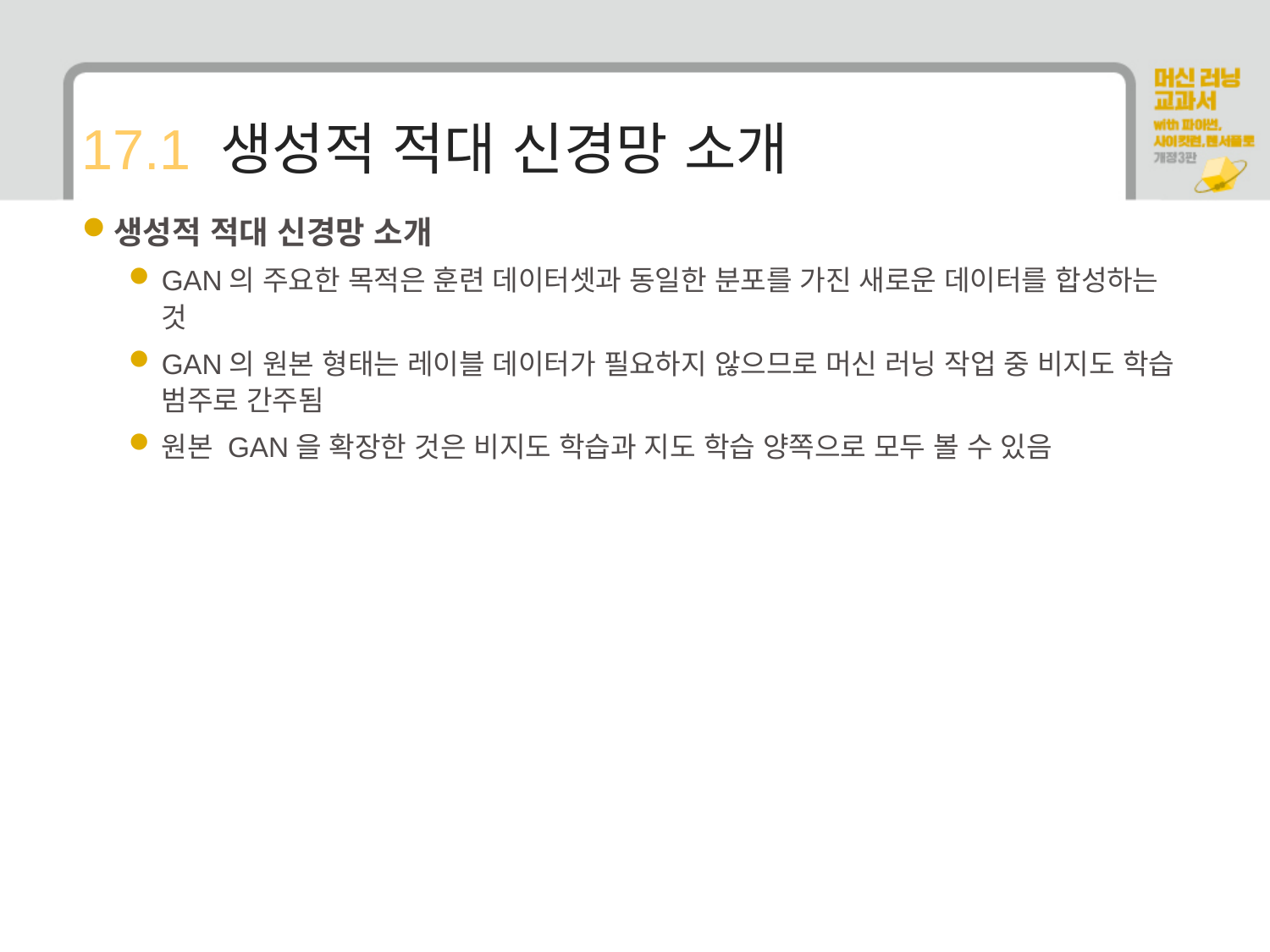

# 17.1 생성적 적대 신경망 소개
생성적 적대 신경망 소개
GAN의 주요한 목적은 훈련 데이터셋과 동일한 분포를 가진 새로운 데이터를 합성하는 것
GAN의 원본 형태는 레이블 데이터가 필요하지 않으므로 머신 러닝 작업 중 비지도 학습 범주로 간주됨
원본 GAN을 확장한 것은 비지도 학습과 지도 학습 양쪽으로 모두 볼 수 있음